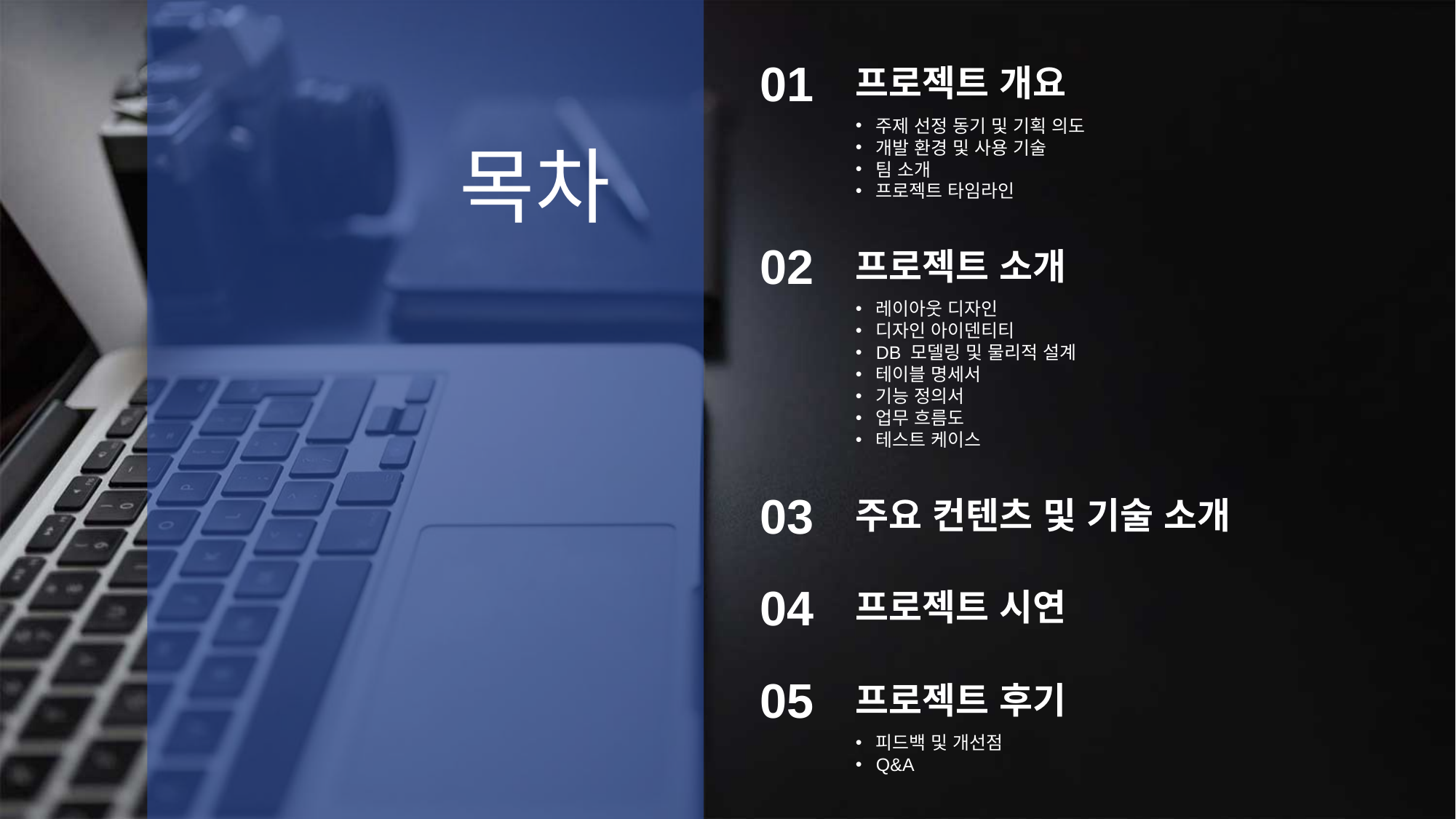

01
프로젝트 개요
주제 선정 동기 및 기획 의도
개발 환경 및 사용 기술
팀 소개
프로젝트 타임라인
목차
02
프로젝트 소개
레이아웃 디자인
디자인 아이덴티티
DB 모델링 및 물리적 설계
테이블 명세서
기능 정의서
업무 흐름도
테스트 케이스
03
주요 컨텐츠 및 기술 소개
04
프로젝트 시연
05
프로젝트 후기
피드백 및 개선점
Q&A